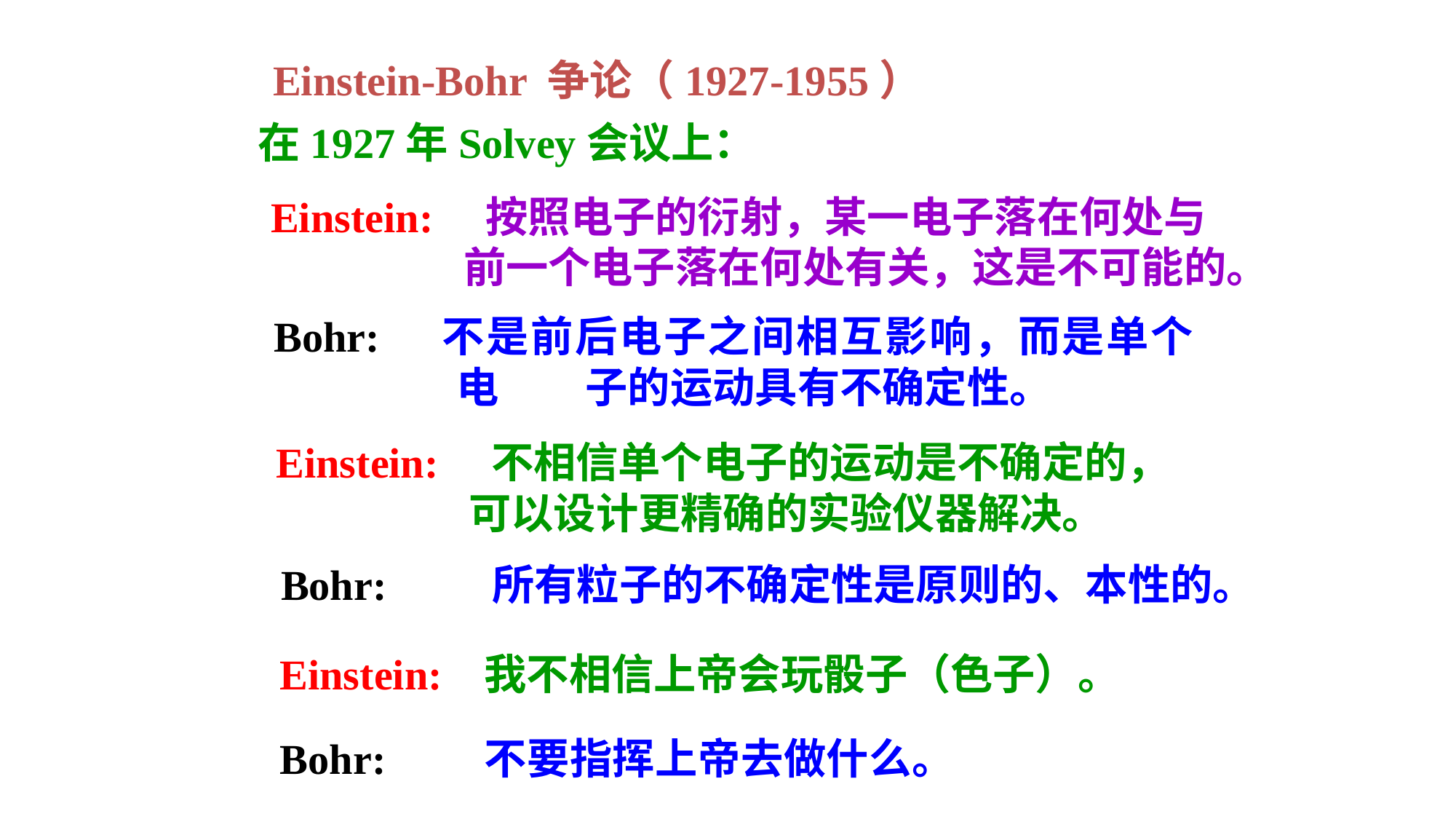

Einstein-Bohr 争论（1927-1955）
在1927年Solvey会议上：
Einstein:    按照电子的衍射，某一电子落在何处与前一个电子落在何处有关，这是不可能的。
Bohr:    不是前后电子之间相互影响，而是单个电         子的运动具有不确定性。
Einstein:    不相信单个电子的运动是不确定的，可以设计更精确的实验仪器解决。
Bohr:         所有粒子的不确定性是原则的、本性的。
Einstein:   我不相信上帝会玩骰子（色子）。
Bohr:        不要指挥上帝去做什么。